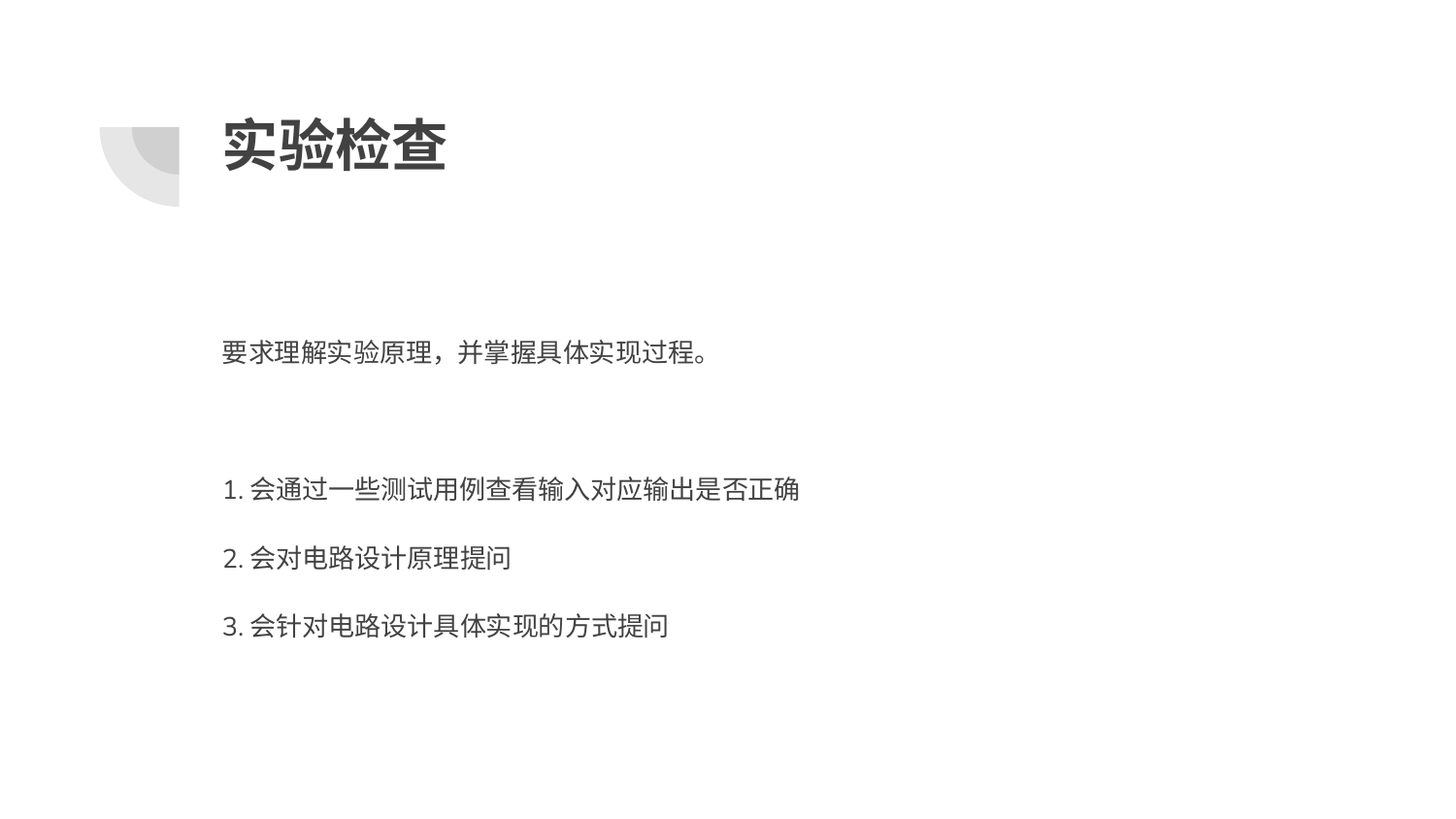

# 实验检查
要求理解实验原理，并掌握具体实现过程。

1.会通过一些测试用例查看输入对应输出是否正确
2.会对电路设计原理提问
3.会针对电路设计具体实现的方式提问